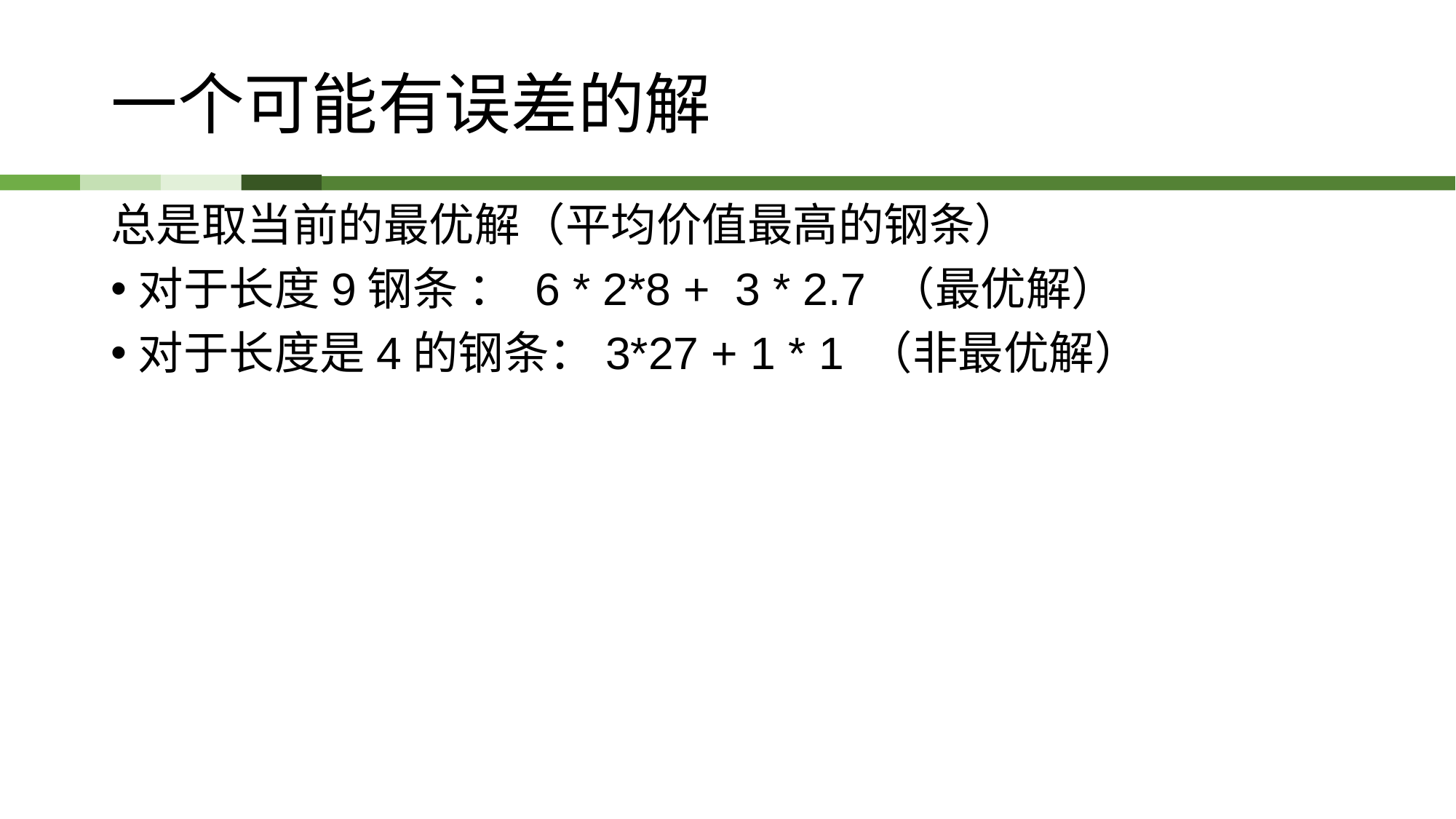

# 一个可能有误差的解
总是取当前的最优解（平均价值最高的钢条）
对于长度9钢条 ： 6 * 2*8 +  3 * 2.7 （最优解）
对于长度是4的钢条：3*27 + 1 * 1 （非最优解）